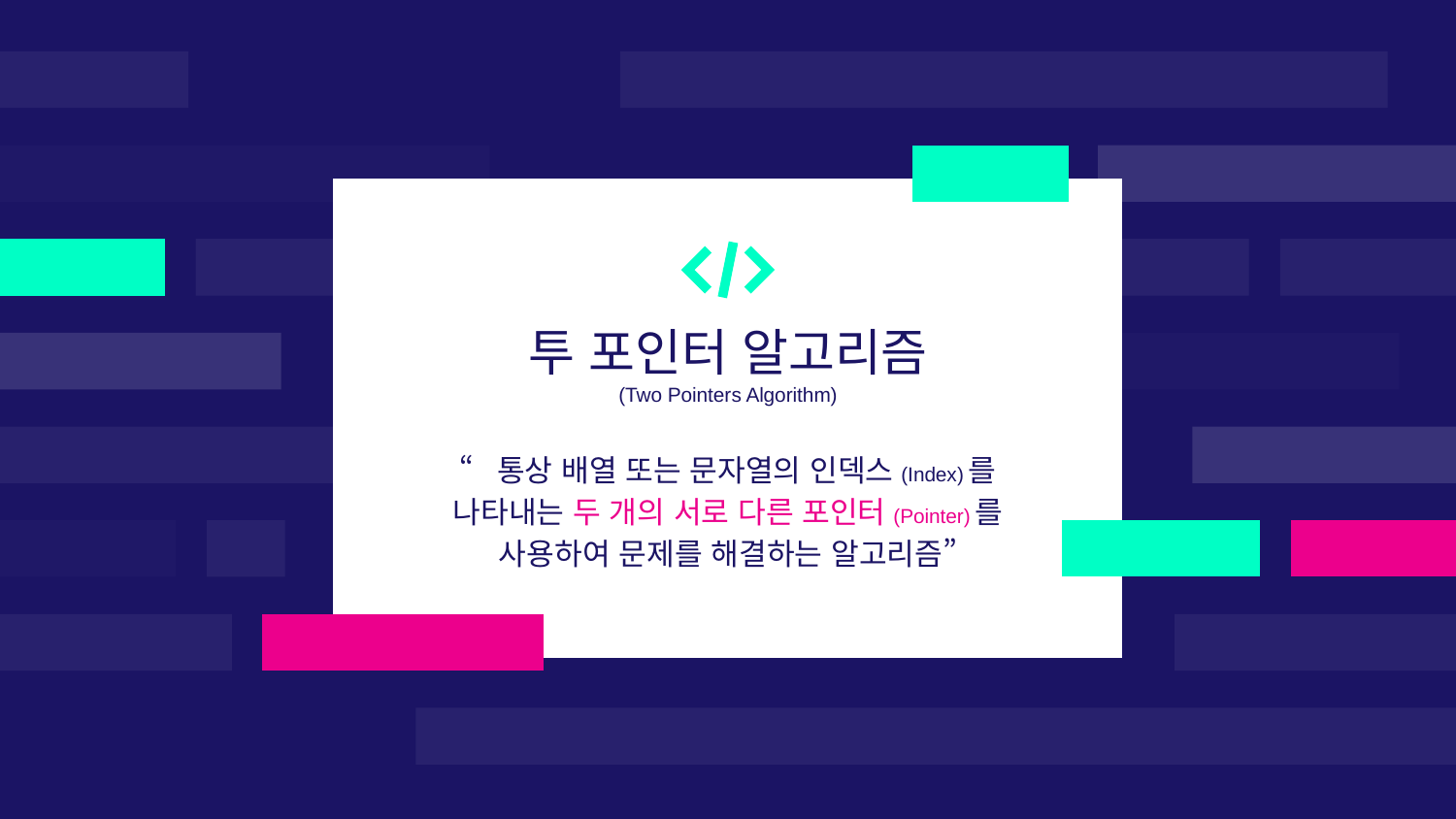

투 포인터 알고리즘
(Two Pointers Algorithm)
“통상 배열 또는 문자열의 인덱스(Index)를
나타내는 두 개의 서로 다른 포인터(Pointer)를
사용하여 문제를 해결하는 알고리즘”